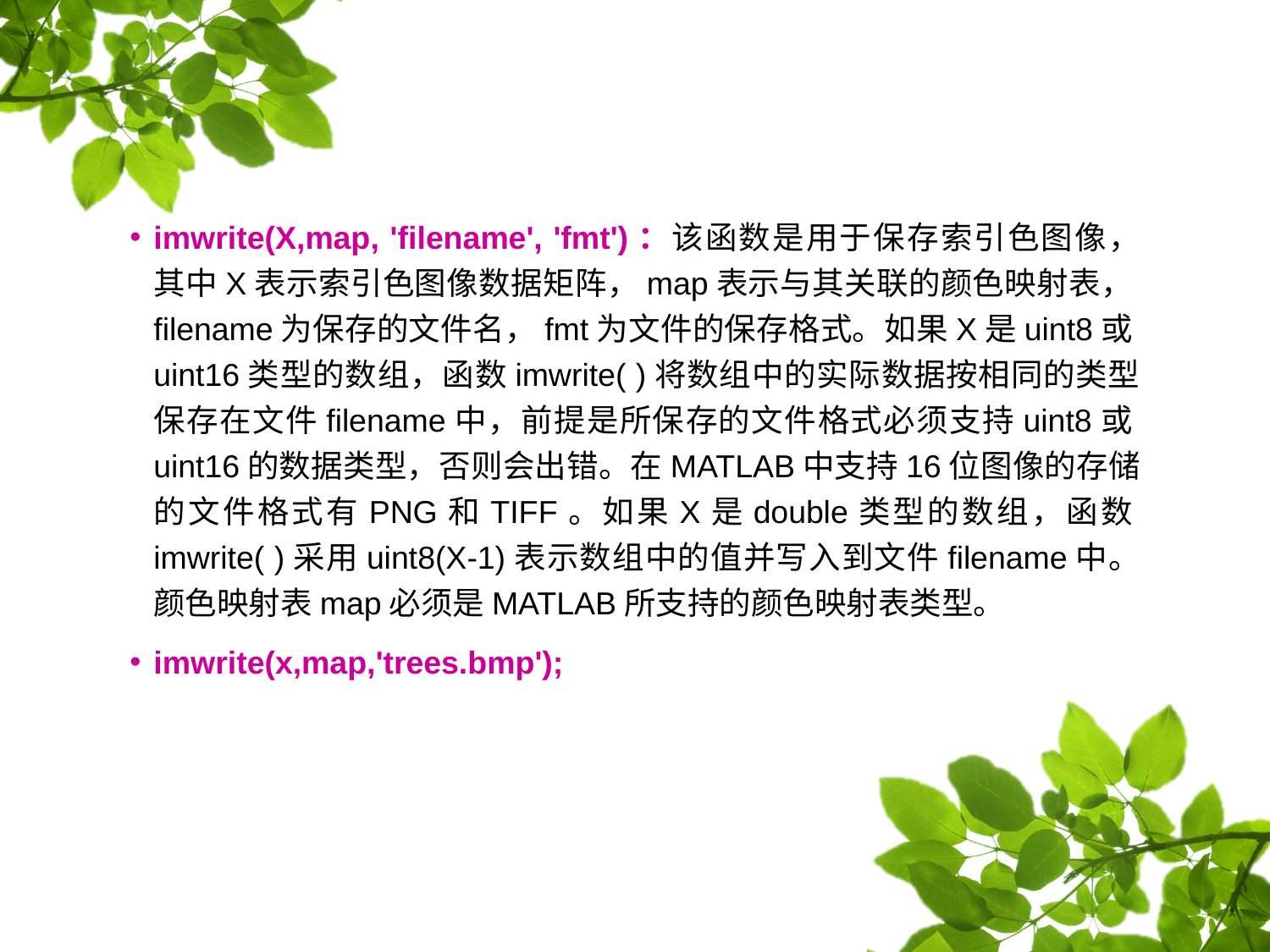

imwrite(X,map, 'filename', 'fmt')：该函数是用于保存索引色图像，其中X表示索引色图像数据矩阵，map表示与其关联的颜色映射表，filename为保存的文件名，fmt为文件的保存格式。如果X是uint8或uint16类型的数组，函数imwrite( )将数组中的实际数据按相同的类型保存在文件filename中，前提是所保存的文件格式必须支持uint8或uint16的数据类型，否则会出错。在MATLAB中支持16位图像的存储的文件格式有PNG和TIFF。如果X是double类型的数组，函数imwrite( )采用uint8(X-1)表示数组中的值并写入到文件filename中。颜色映射表map必须是MATLAB所支持的颜色映射表类型。
imwrite(x,map,'trees.bmp');